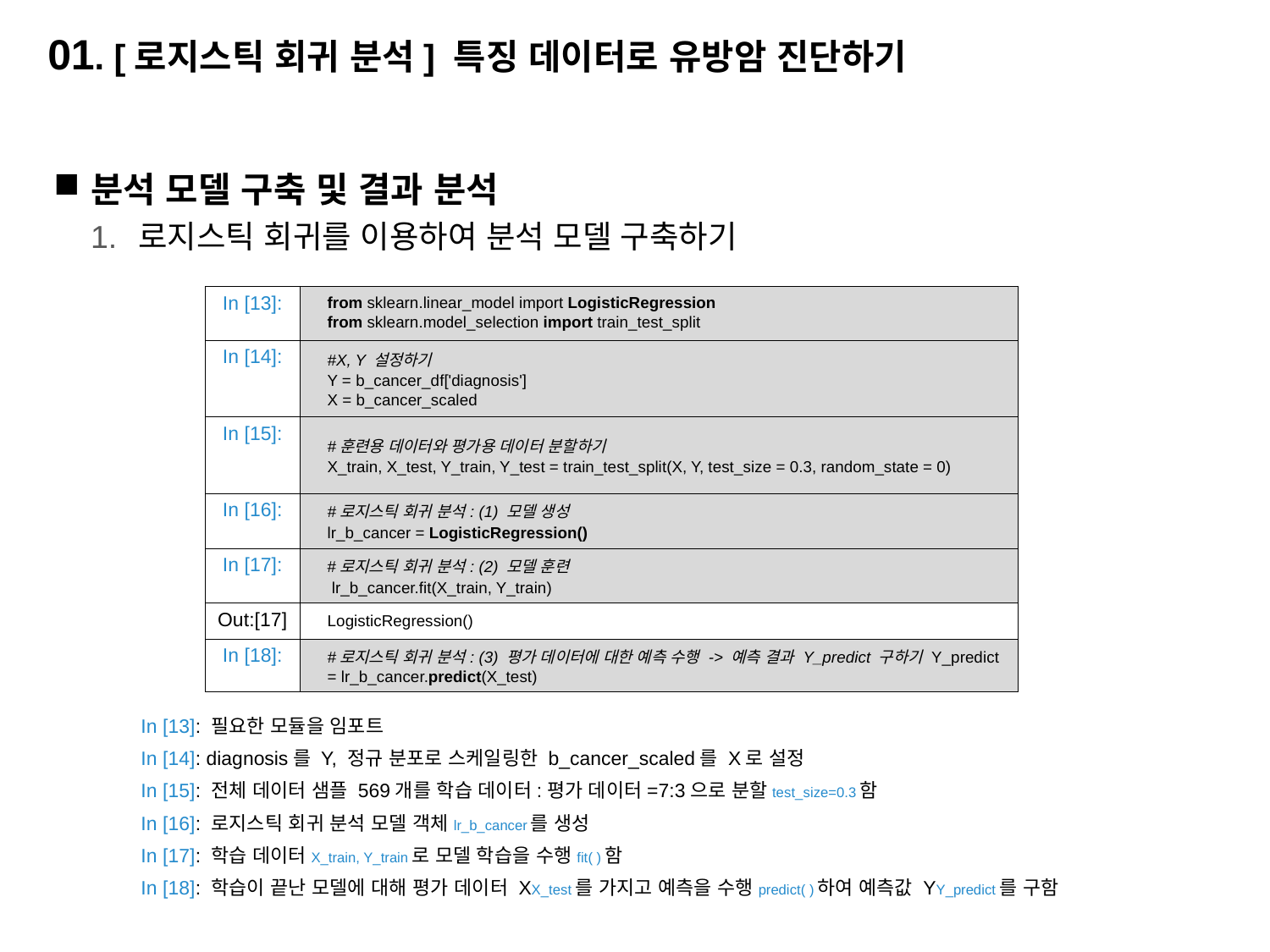

# 01. [로지스틱 회귀 분석] 특징 데이터로 유방암 진단하기
분석 모델 구축 및 결과 분석
로지스틱 회귀를 이용하여 분석 모델 구축하기

In [13]: 필요한 모듈을 임포트
In [14]: diagnosis를 Y, 정규 분포로 스케일링한 b_cancer_scaled를 X로 설정
In [15]: 전체 데이터 샘플 569개를 학습 데이터:평가 데이터=7:3으로 분할test_size=0.3함
In [16]: 로지스틱 회귀 분석 모델 객체lr_b_cancer를 생성
In [17]: 학습 데이터X_train, Y_train로 모델 학습을 수행fit( )함
In [18]: 학습이 끝난 모델에 대해 평가 데이터 XX_test를 가지고 예측을 수행predict( )하여 예측값 YY_predict를 구함
| In [13]: | from sklearn.linear\_model import LogisticRegression from sklearn.model\_selection import train\_test\_split |
| --- | --- |
| In [14]: | #X, Y 설정하기 Y = b\_cancer\_df['diagnosis'] X = b\_cancer\_scaled |
| In [15]: | #훈련용 데이터와 평가용 데이터 분할하기 X\_train, X\_test, Y\_train, Y\_test = train\_test\_split(X, Y, test\_size = 0.3, random\_state = 0) |
| In [16]: | #로지스틱 회귀 분석: (1) 모델 생성 lr\_b\_cancer = LogisticRegression() |
| In [17]: | #로지스틱 회귀 분석: (2) 모델 훈련 lr\_b\_cancer.fit(X\_train, Y\_train) |
| Out:[17] | LogisticRegression() |
| In [18]: | #로지스틱 회귀 분석: (3) 평가 데이터에 대한 예측 수행 -> 예측 결과 Y\_predict 구하기 Y\_predict = lr\_b\_cancer.predict(X\_test) |